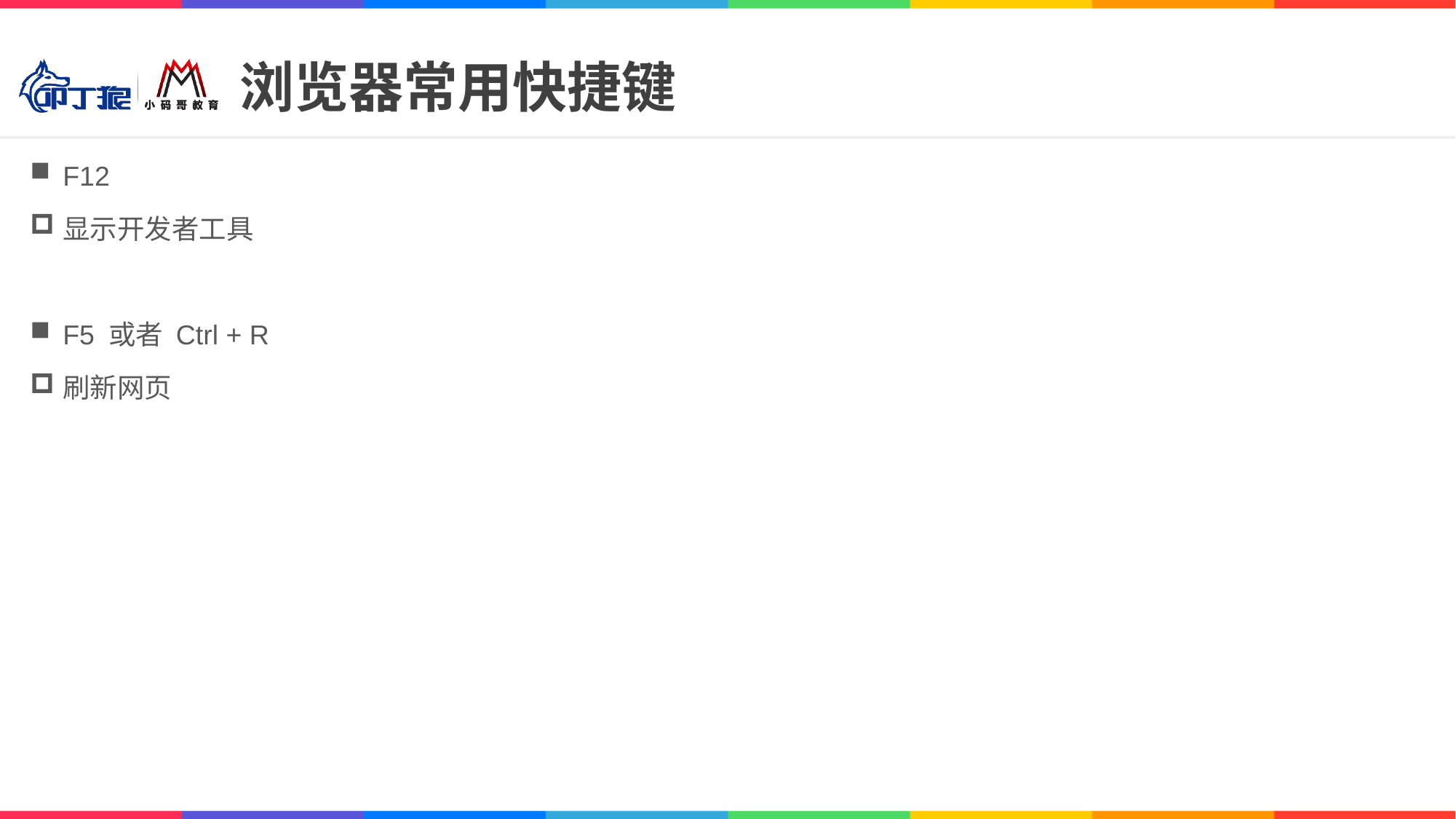

# 浏览器常用快捷键
F12
显示开发者工具

F5 或者 Ctrl + R
刷新网页